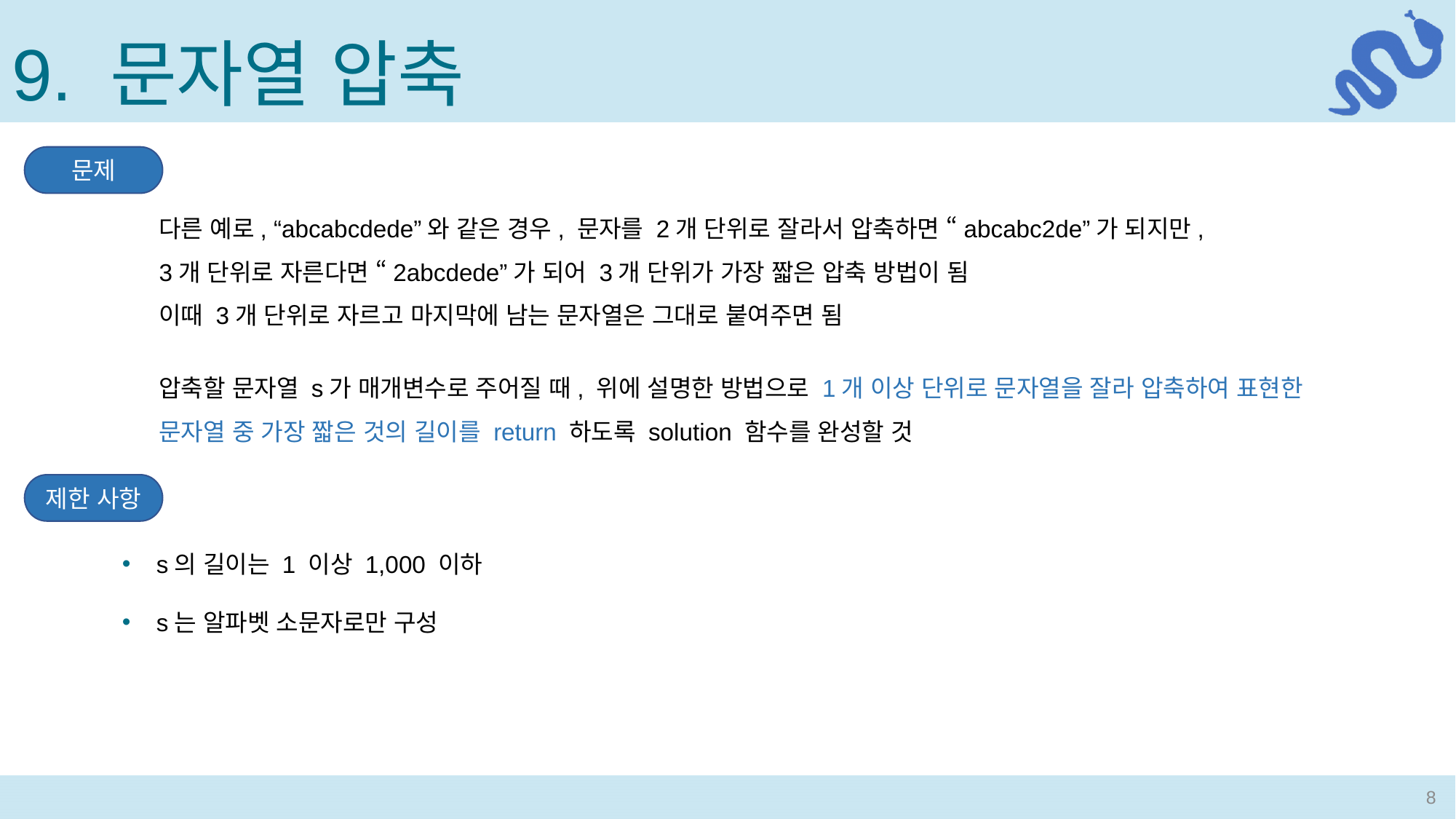

9. 문자열 압축
문제
다른 예로, “abcabcdede”와 같은 경우, 문자를 2개 단위로 잘라서 압축하면 “abcabc2de”가 되지만,
3개 단위로 자른다면 “2abcdede”가 되어 3개 단위가 가장 짧은 압축 방법이 됨
이때 3개 단위로 자르고 마지막에 남는 문자열은 그대로 붙여주면 됨

압축할 문자열 s가 매개변수로 주어질 때, 위에 설명한 방법으로 1개 이상 단위로 문자열을 잘라 압축하여 표현한 문자열 중 가장 짧은 것의 길이를 return 하도록 solution 함수를 완성할 것
제한 사항
s의 길이는 1 이상 1,000 이하
s는 알파벳 소문자로만 구성
8